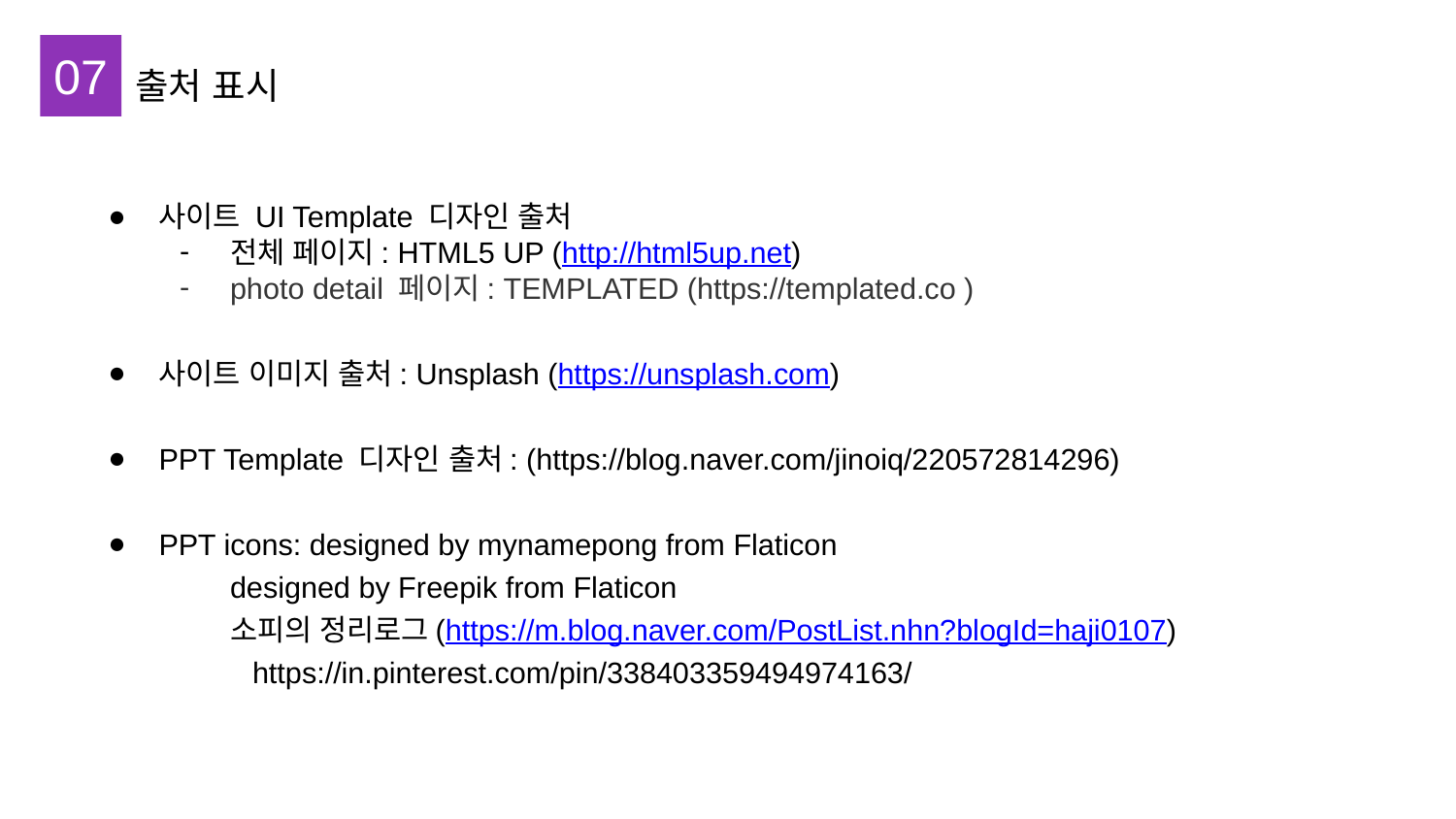

# 출처 표시

07
사이트 UI Template 디자인 출처
전체 페이지: HTML5 UP (http://html5up.net)
photo detail 페이지: TEMPLATED (https://templated.co )

사이트 이미지 출처: Unsplash (https://unsplash.com)

PPT Template 디자인 출처: (https://blog.naver.com/jinoiq/220572814296)

PPT icons: designed by mynamepong from Flaticon
			designed by Freepik from Flaticon
			소피의 정리로그(https://m.blog.naver.com/PostList.nhn?blogId=haji0107)
                    https://in.pinterest.com/pin/338403359494974163/